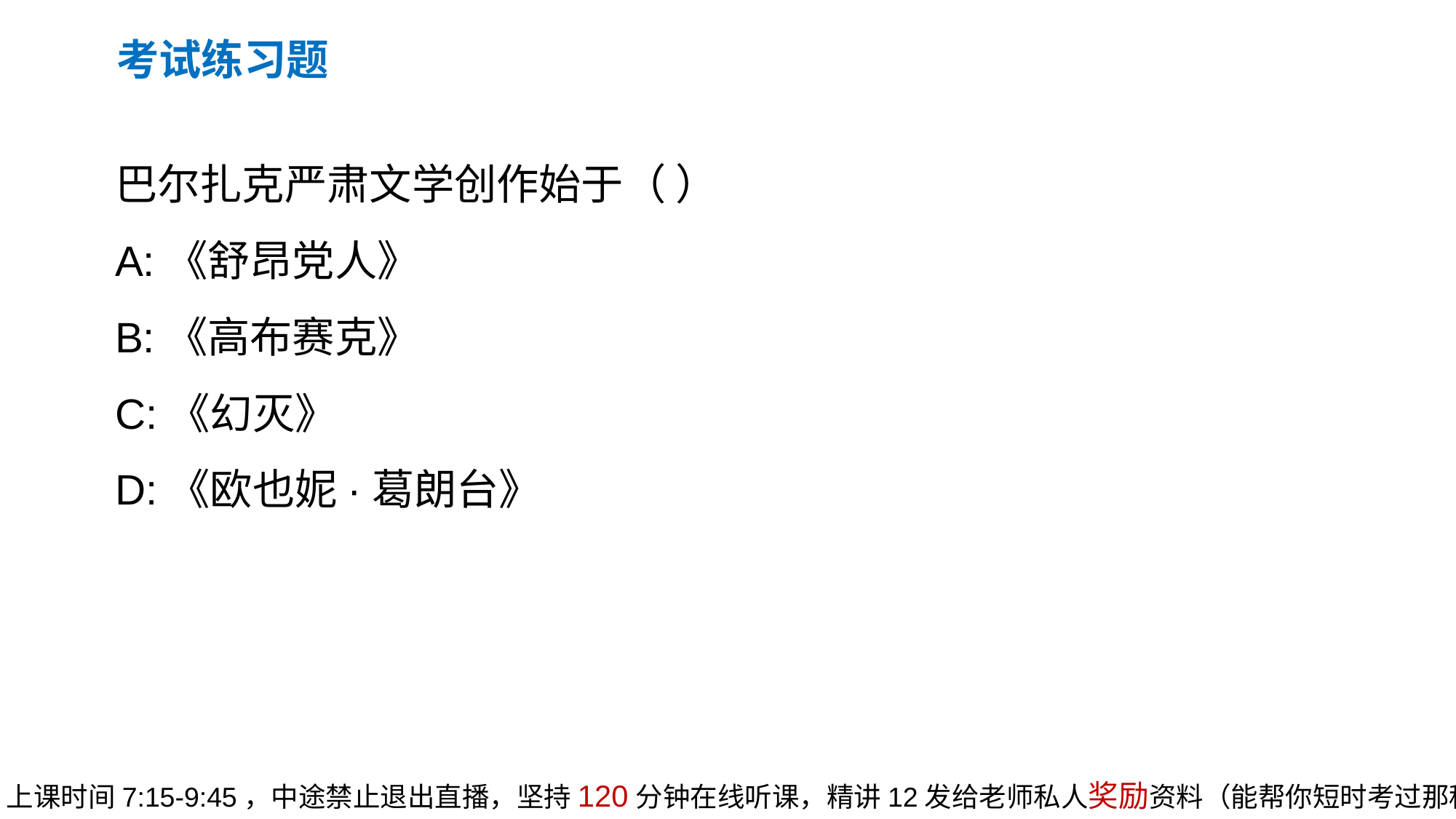

考试练习题
巴尔扎克严肃文学创作始于（ ）
A:《舒昂党人》
B:《高布赛克》
C:《幻灭》
D:《欧也妮·葛朗台》